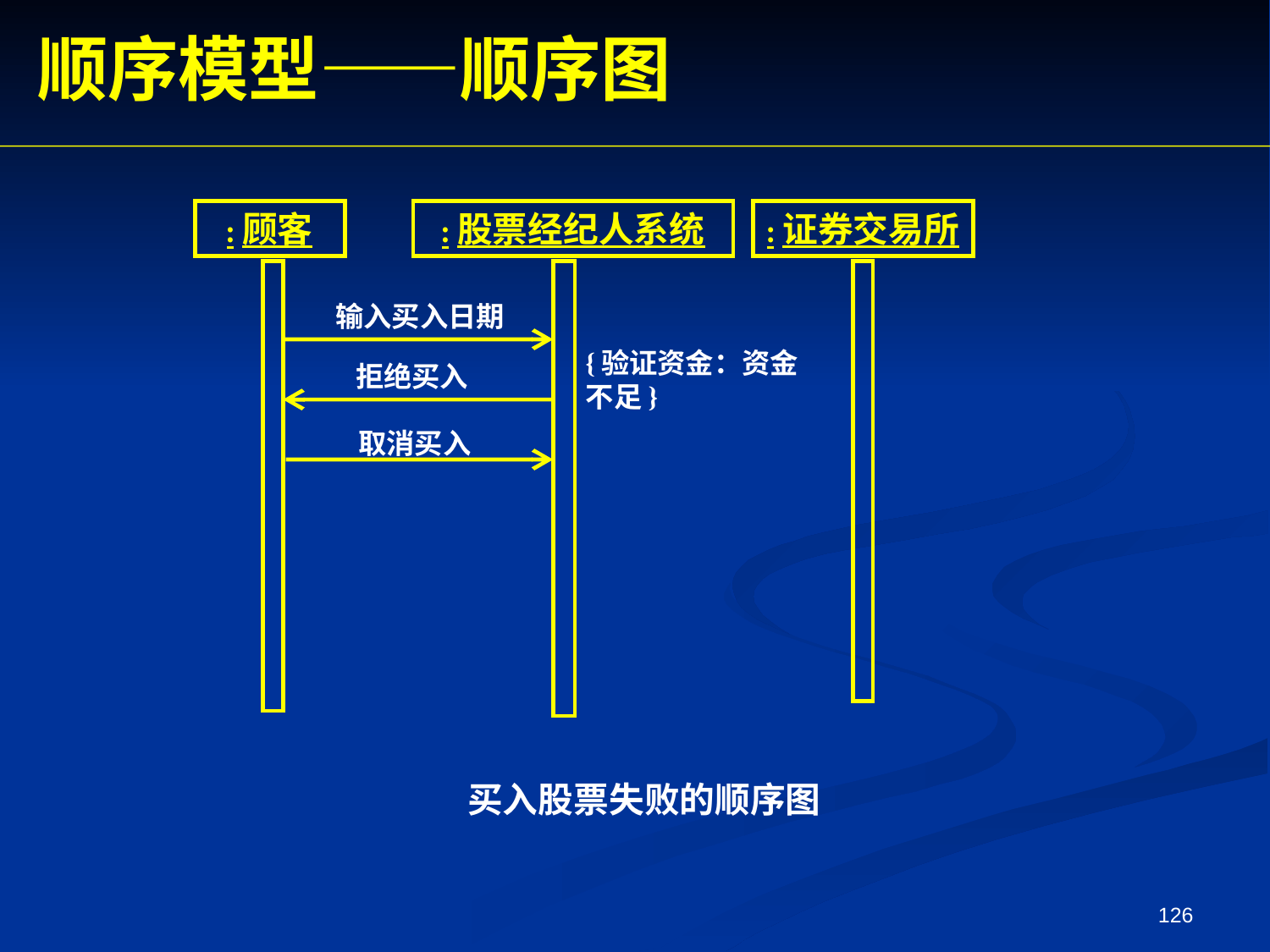

顺序模型——顺序图

:顾客
:股票经纪人系统
:证券交易所

输入买入日期

{验证资金：资金不足}
拒绝买入

取消买入

买入股票失败的顺序图
126